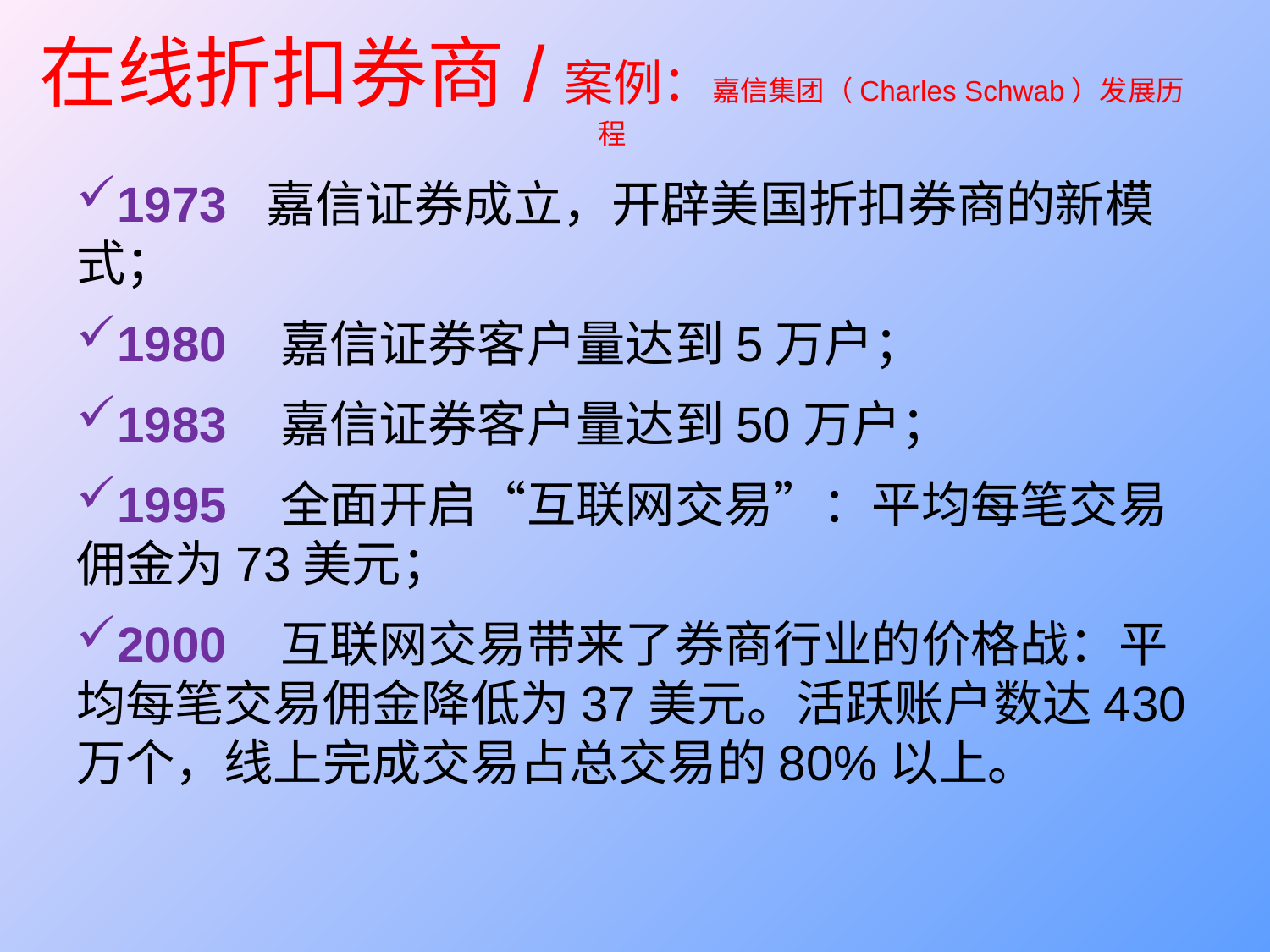

# 在线折扣券商/案例：嘉信集团（Charles Schwab）发展历程
1973  嘉信证券成立，开辟美国折扣券商的新模式；
1980   嘉信证券客户量达到5万户；
1983   嘉信证券客户量达到50万户；
1995   全面开启“互联网交易”：平均每笔交易佣金为73美元；
2000   互联网交易带来了券商行业的价格战：平均每笔交易佣金降低为37美元。活跃账户数达430万个，线上完成交易占总交易的80%以上。